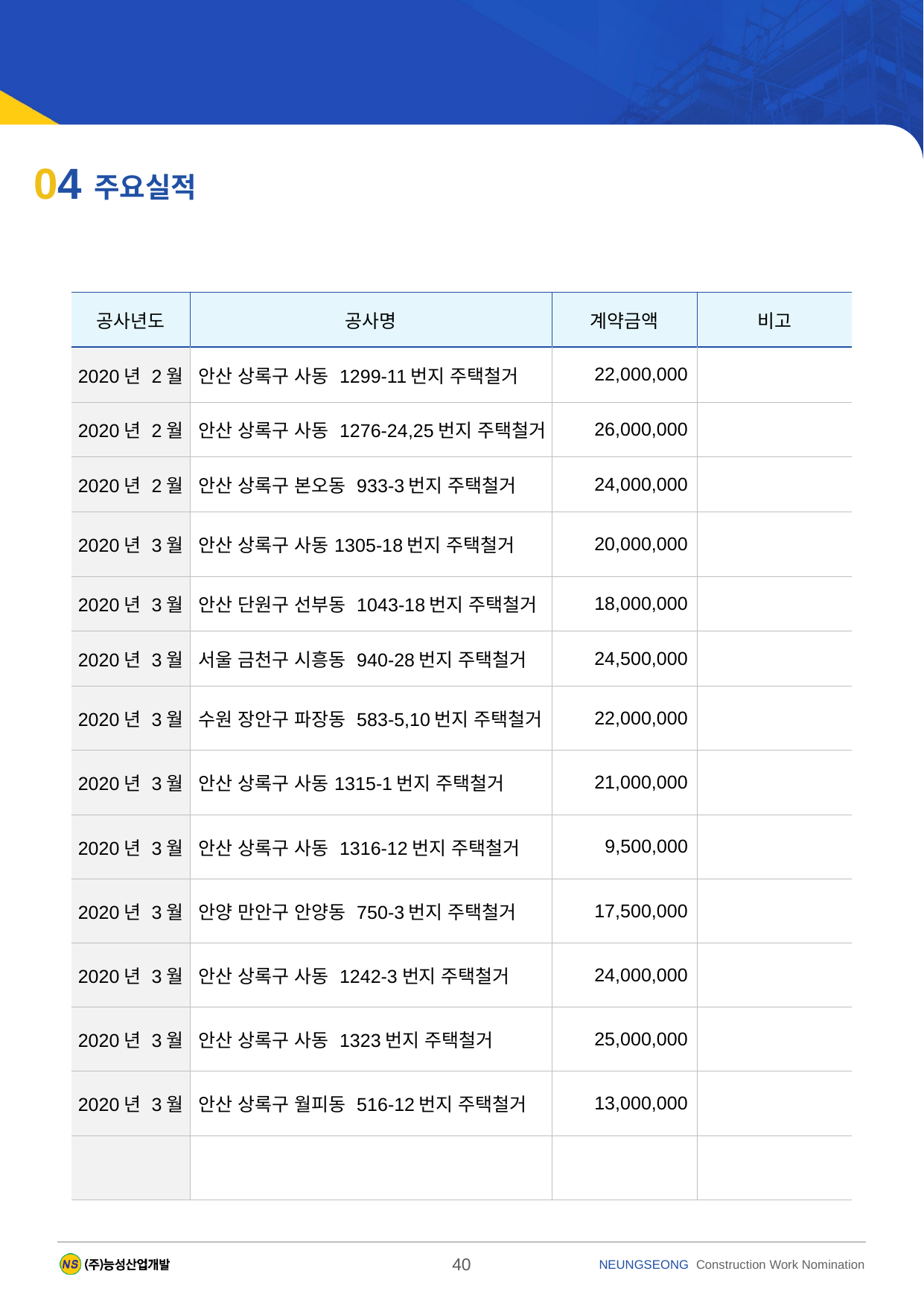

04
주요실적
| 공사년도 | 공사명 | 계약금액 | 비고 |
| --- | --- | --- | --- |
| 2020년 2월 | 안산 상록구 사동 1299-11번지 주택철거 | 22,000,000 |  |
| 2020년 2월 | 안산 상록구 사동 1276-24,25번지 주택철거 | 26,000,000 |  |
| 2020년 2월 | 안산 상록구 본오동 933-3번지 주택철거 | 24,000,000 |  |
| 2020년 3월 | 안산 상록구 사동1305-18번지 주택철거 | 20,000,000 |  |
| 2020년 3월 | 안산 단원구 선부동 1043-18번지 주택철거 | 18,000,000 |  |
| 2020년 3월 | 서울 금천구 시흥동 940-28번지 주택철거 | 24,500,000 |  |
| 2020년 3월 | 수원 장안구 파장동 583-5,10번지 주택철거 | 22,000,000 |  |
| 2020년 3월 | 안산 상록구 사동1315-1번지 주택철거 | 21,000,000 |  |
| 2020년 3월 | 안산 상록구 사동 1316-12번지 주택철거 | 9,500,000 |  |
| 2020년 3월 | 안양 만안구 안양동 750-3번지 주택철거 | 17,500,000 |  |
| 2020년 3월 | 안산 상록구 사동 1242-3번지 주택철거 | 24,000,000 |  |
| 2020년 3월 | 안산 상록구 사동 1323번지 주택철거 | 25,000,000 |  |
| 2020년 3월 | 안산 상록구 월피동 516-12번지 주택철거 | 13,000,000 |  |
|  |  |  |  |